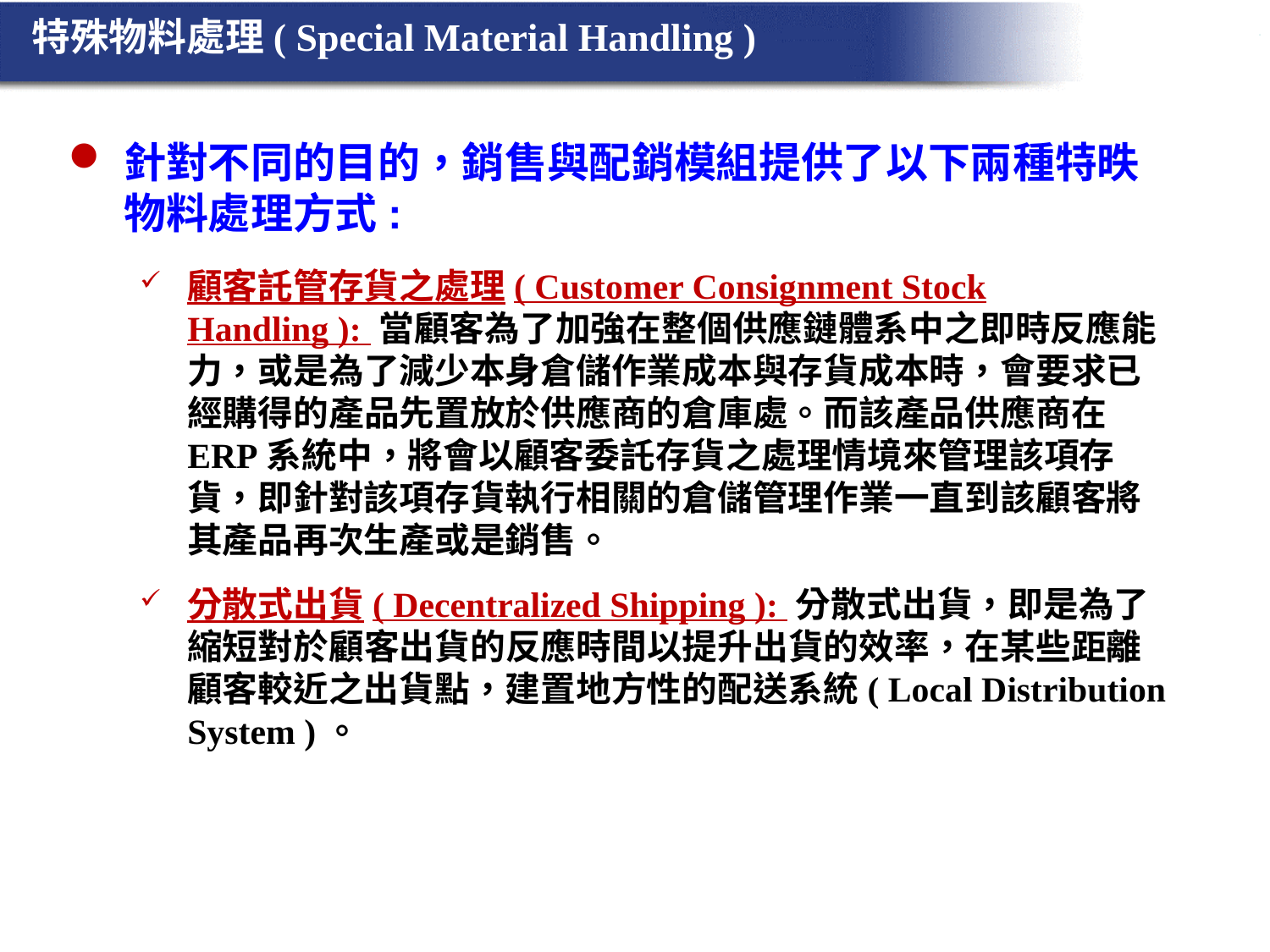

特殊物料處理( Special Material Handling )
針對不同的目的，銷售與配銷模組提供了以下兩種特昳物料處理方式:
顧客託管存貨之處理( Customer Consignment Stock Handling ): 當顧客為了加強在整個供應鏈體系中之即時反應能力，或是為了減少本身倉儲作業成本與存貨成本時，會要求已經購得的產品先置放於供應商的倉庫處。而該產品供應商在ERP系統中，將會以顧客委託存貨之處理情境來管理該項存貨，即針對該項存貨執行相關的倉儲管理作業一直到該顧客將其產品再次生產或是銷售。
分散式出貨( Decentralized Shipping ): 分散式出貨，即是為了縮短對於顧客出貨的反應時間以提升出貨的效率，在某些距離顧客較近之出貨點，建置地方性的配送系統( Local Distribution System )。